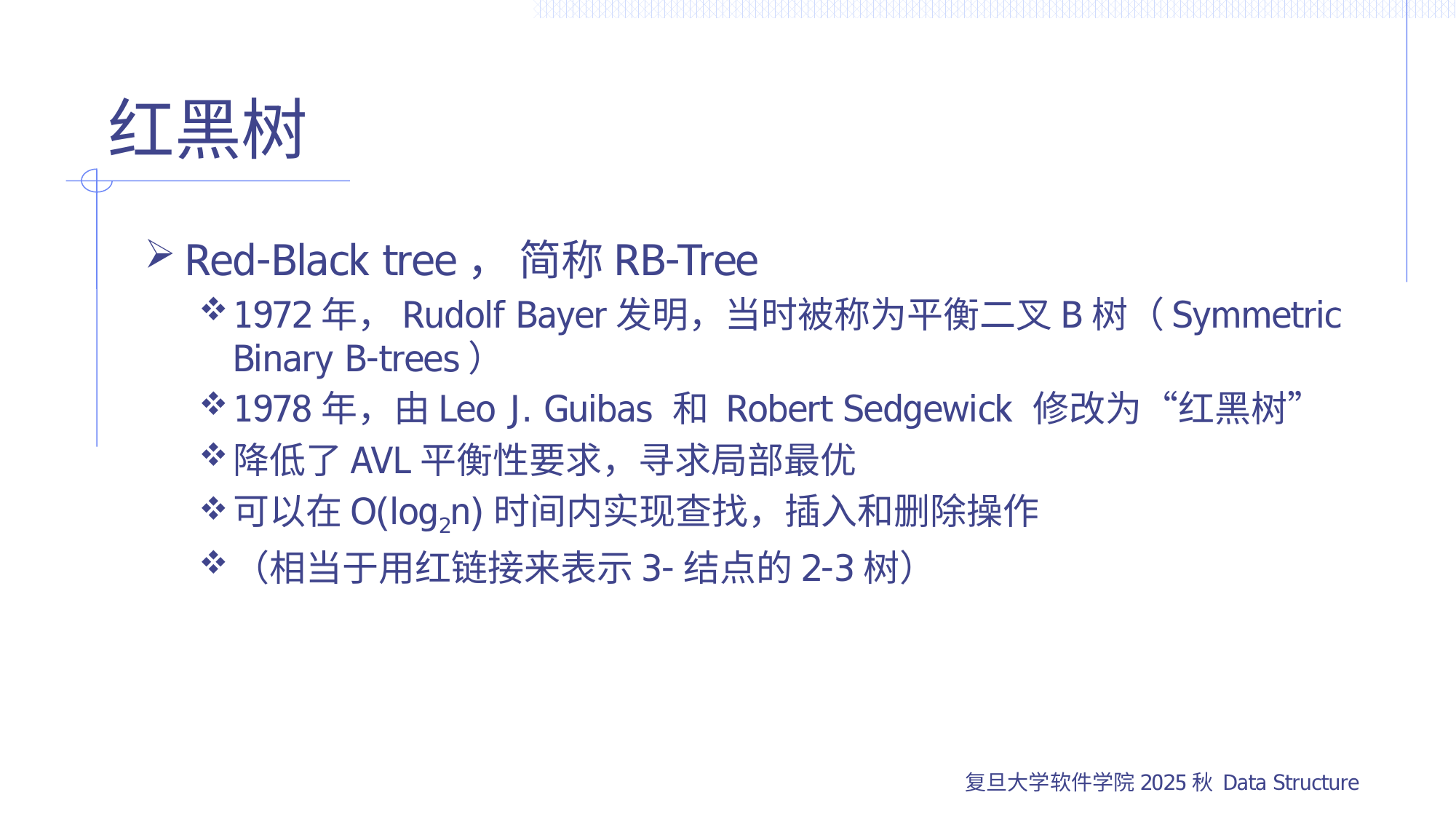

# 红黑树
Red-Black tree， 简称RB-Tree
1972年，Rudolf Bayer发明，当时被称为平衡二叉B树（Symmetric Binary B-trees）
1978年，由Leo J. Guibas 和 Robert Sedgewick 修改为“红黑树”
降低了AVL平衡性要求，寻求局部最优
可以在O(log2n)时间内实现查找，插入和删除操作
（相当于用红链接来表示3-结点的2-3树）